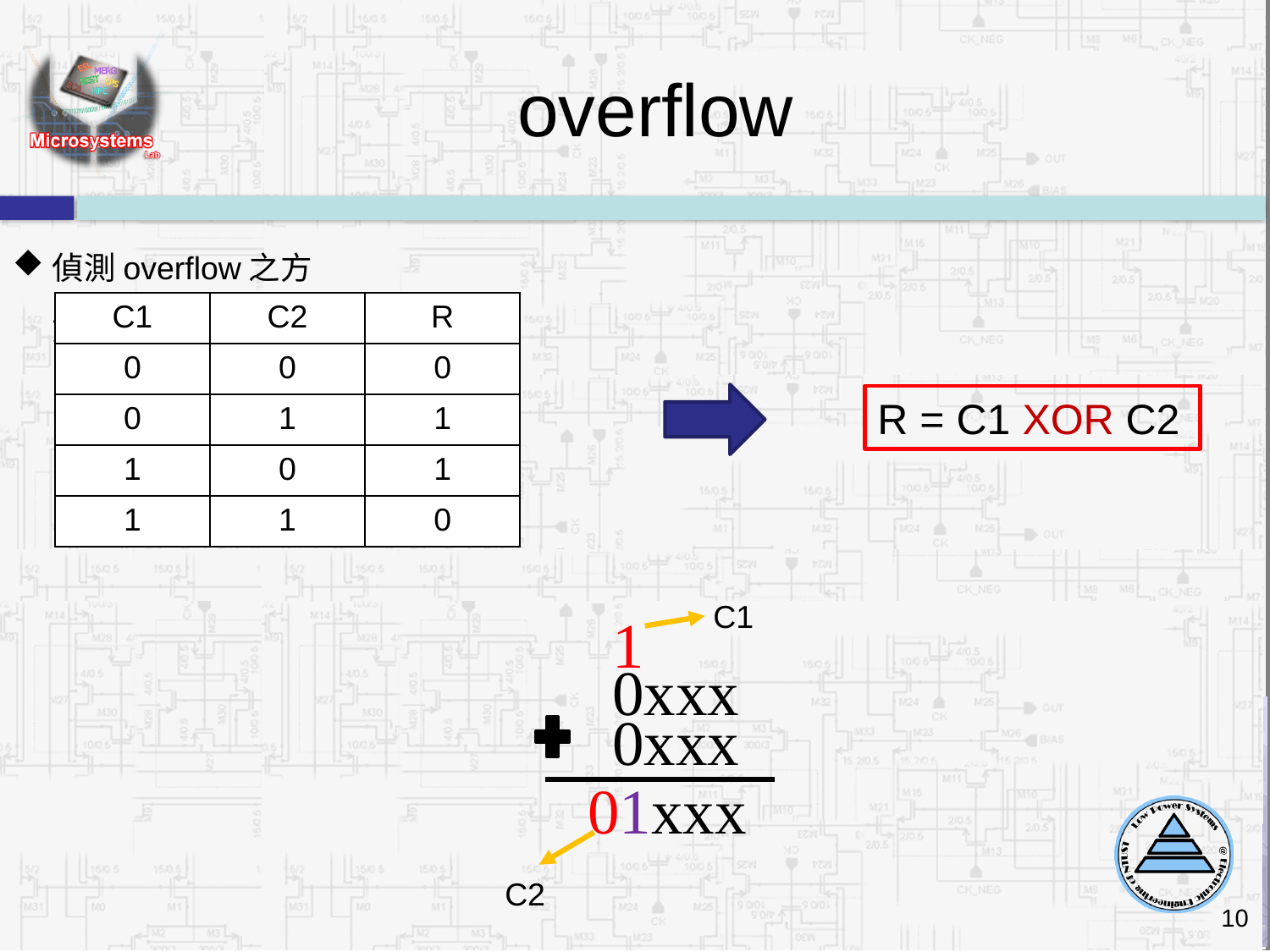

overflow
偵測overflow之方式

| C1 | C2 | R |
| --- | --- | --- |
| 0 | 0 | 0 |
| 0 | 1 | 1 |
| 1 | 0 | 1 |
| 1 | 1 | 0 |

R = C1 XOR C2
C1
1
0xxx
0xxx

01xxx
C2
10